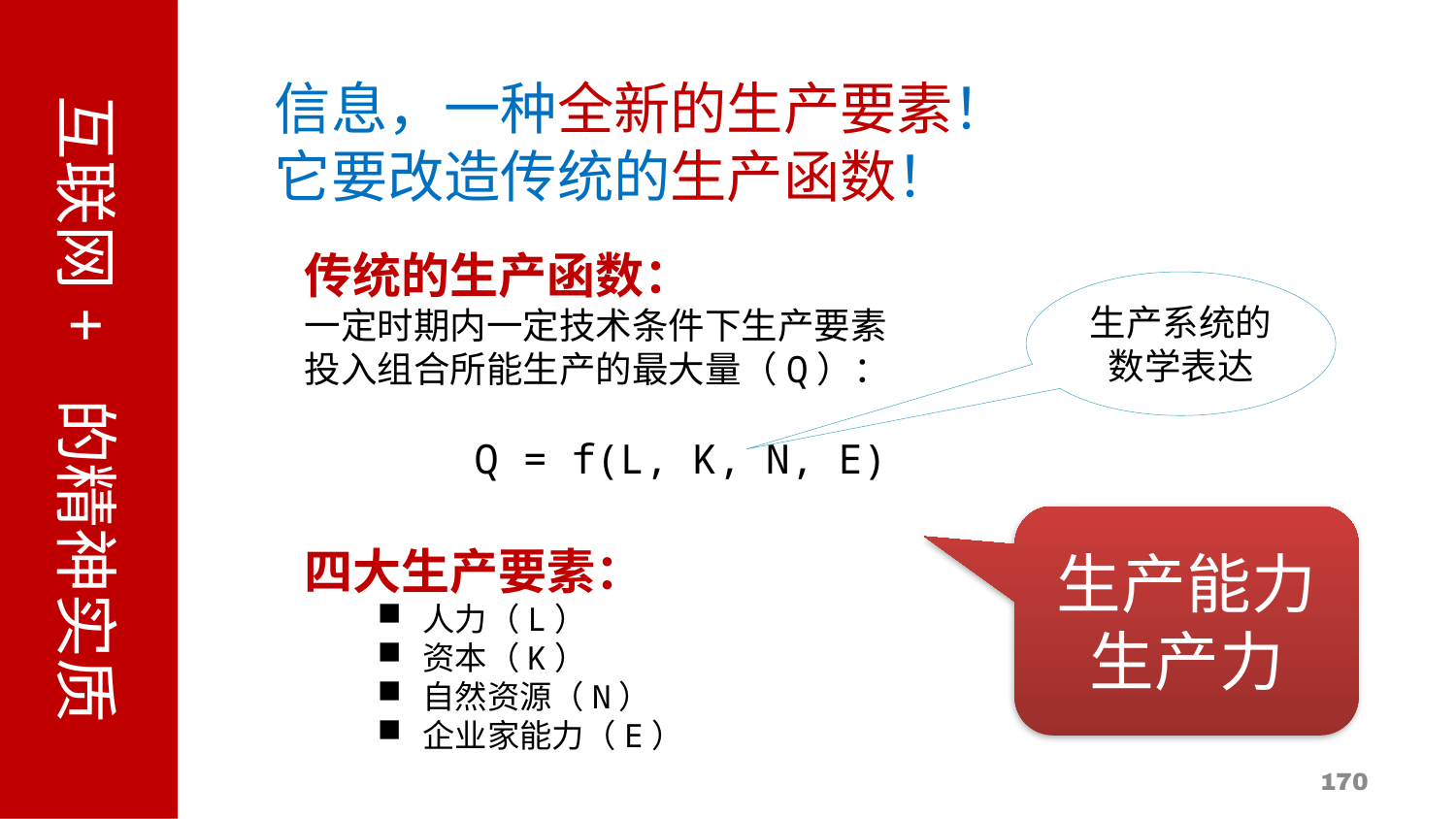

互联网+ 的精神实质
信息，一种全新的生产要素！
它要改造传统的生产函数！
传统的生产函数：
一定时期内一定技术条件下生产要素投入组合所能生产的最大量（Q）：

       Q = f(L, K, N, E)

四大生产要素：
人力（L）
资本（K）
自然资源（N）
企业家能力（E）
生产系统的数学表达
生产能力
生产力
170